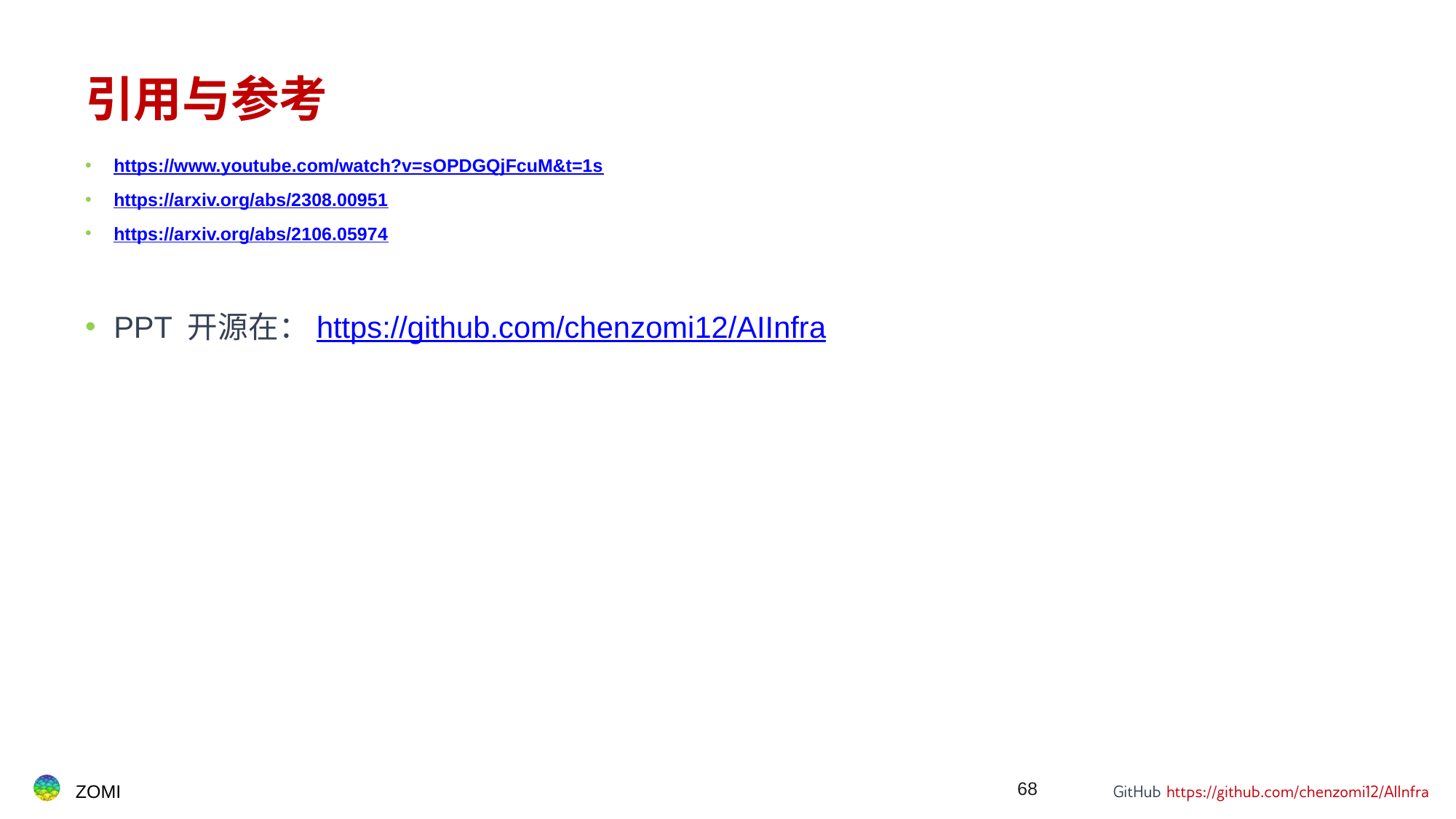

# 引用与参考
https://www.youtube.com/watch?v=sOPDGQjFcuM&t=1s
https://arxiv.org/abs/2308.00951
https://arxiv.org/abs/2106.05974

PPT 开源在：https://github.com/chenzomi12/AIInfra